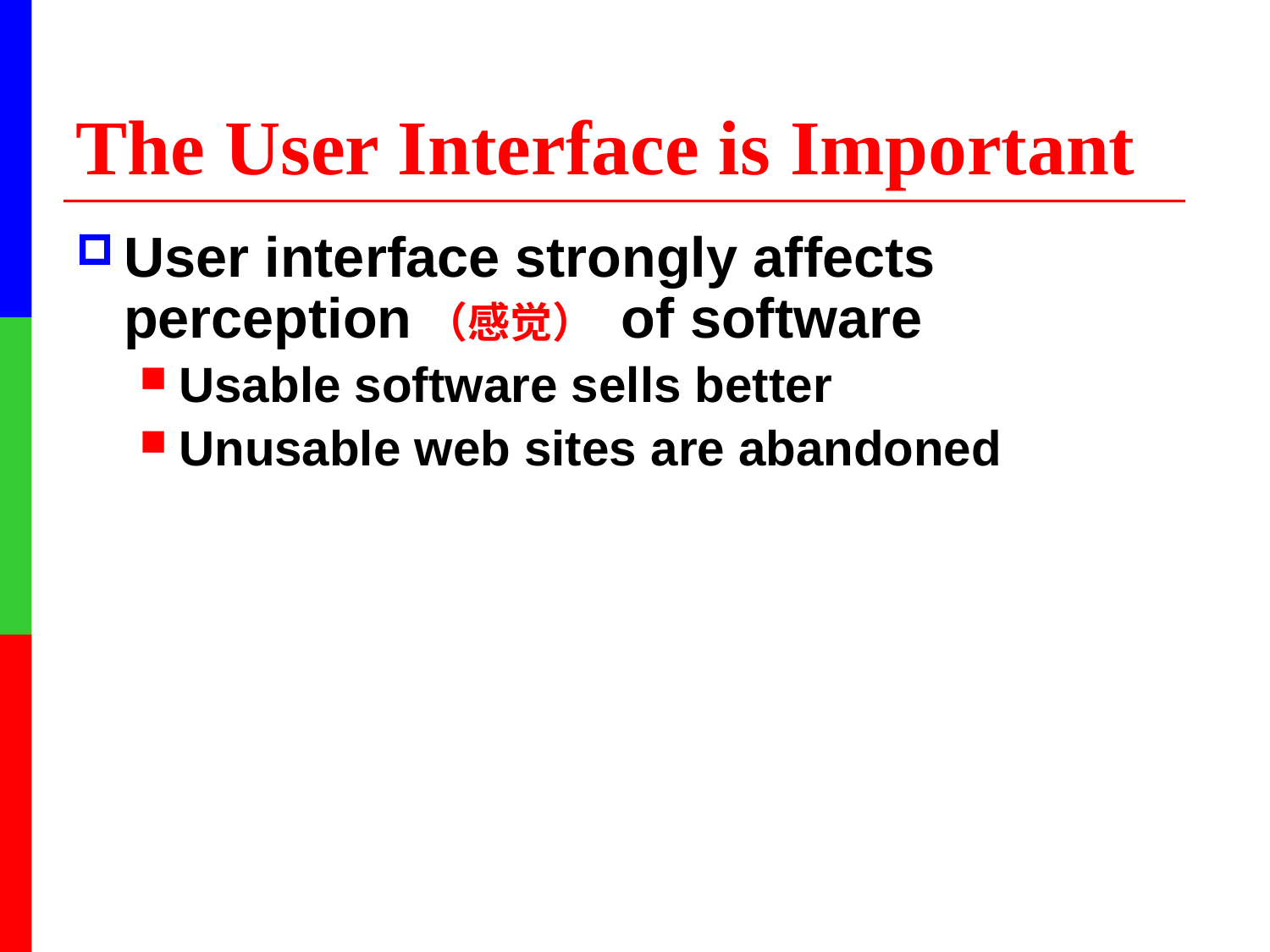

# The User Interface is Important
User interface strongly affects perception（感觉） of software
Usable software sells better
Unusable web sites are abandoned
45